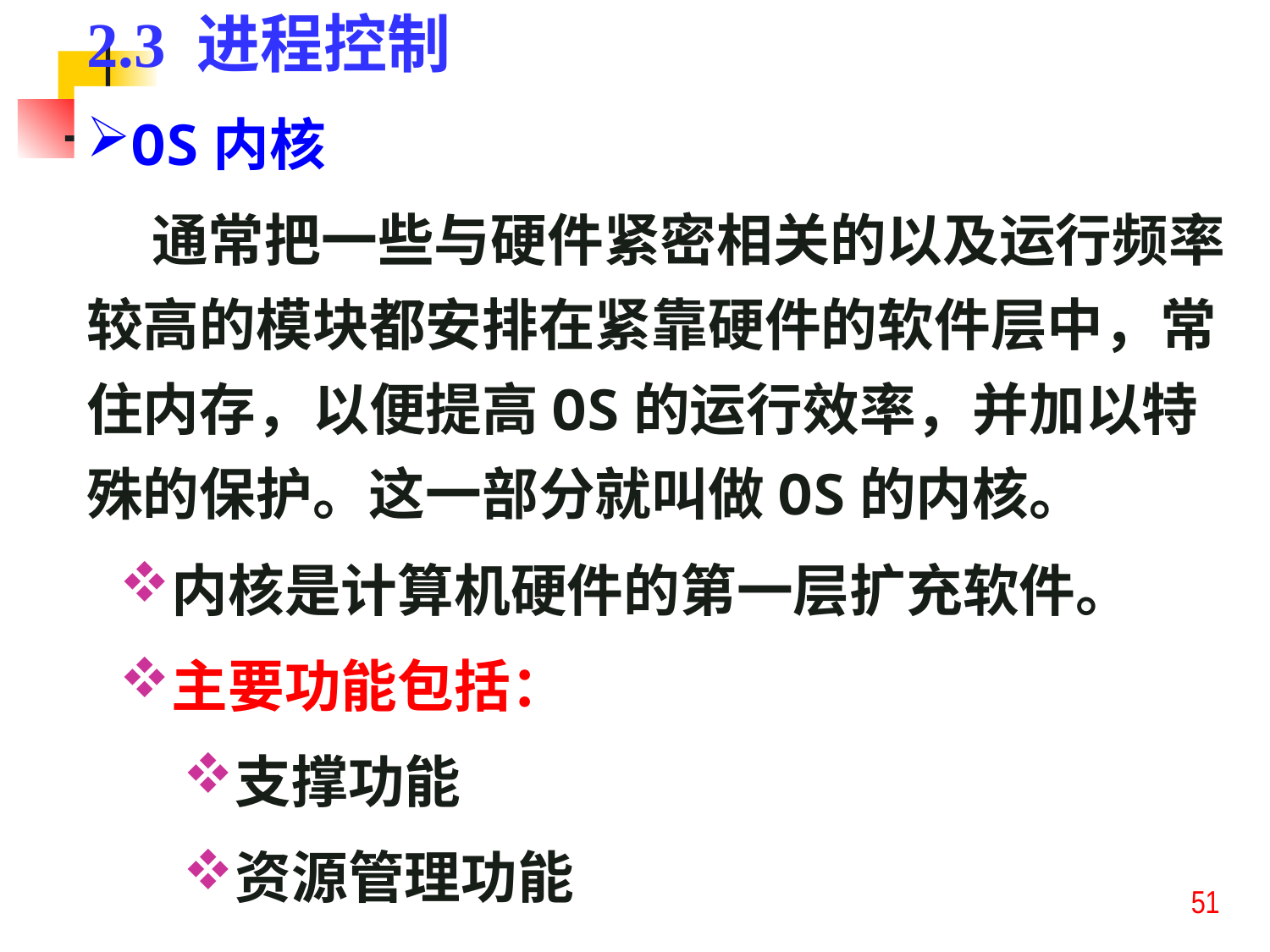

2.3 进程控制
OS内核
    通常把一些与硬件紧密相关的以及运行频率较高的模块都安排在紧靠硬件的软件层中，常住内存，以便提高OS的运行效率，并加以特殊的保护。这一部分就叫做OS的内核。
内核是计算机硬件的第一层扩充软件。
主要功能包括：
支撑功能
资源管理功能
51